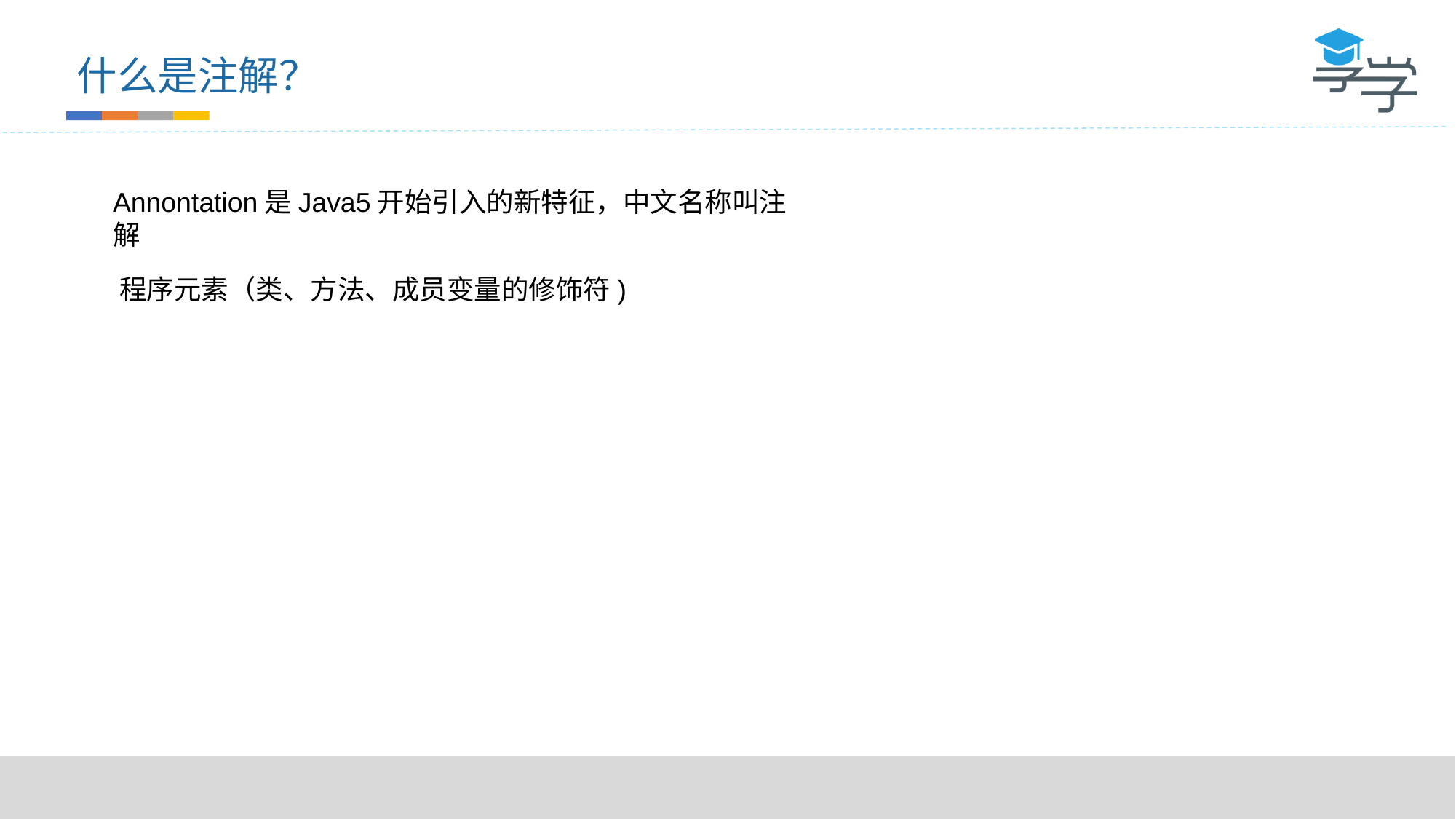

什么是注解？

Annontation是Java5开始引入的新特征，中文名称叫注解
程序元素（类、方法、成员变量的修饰符)